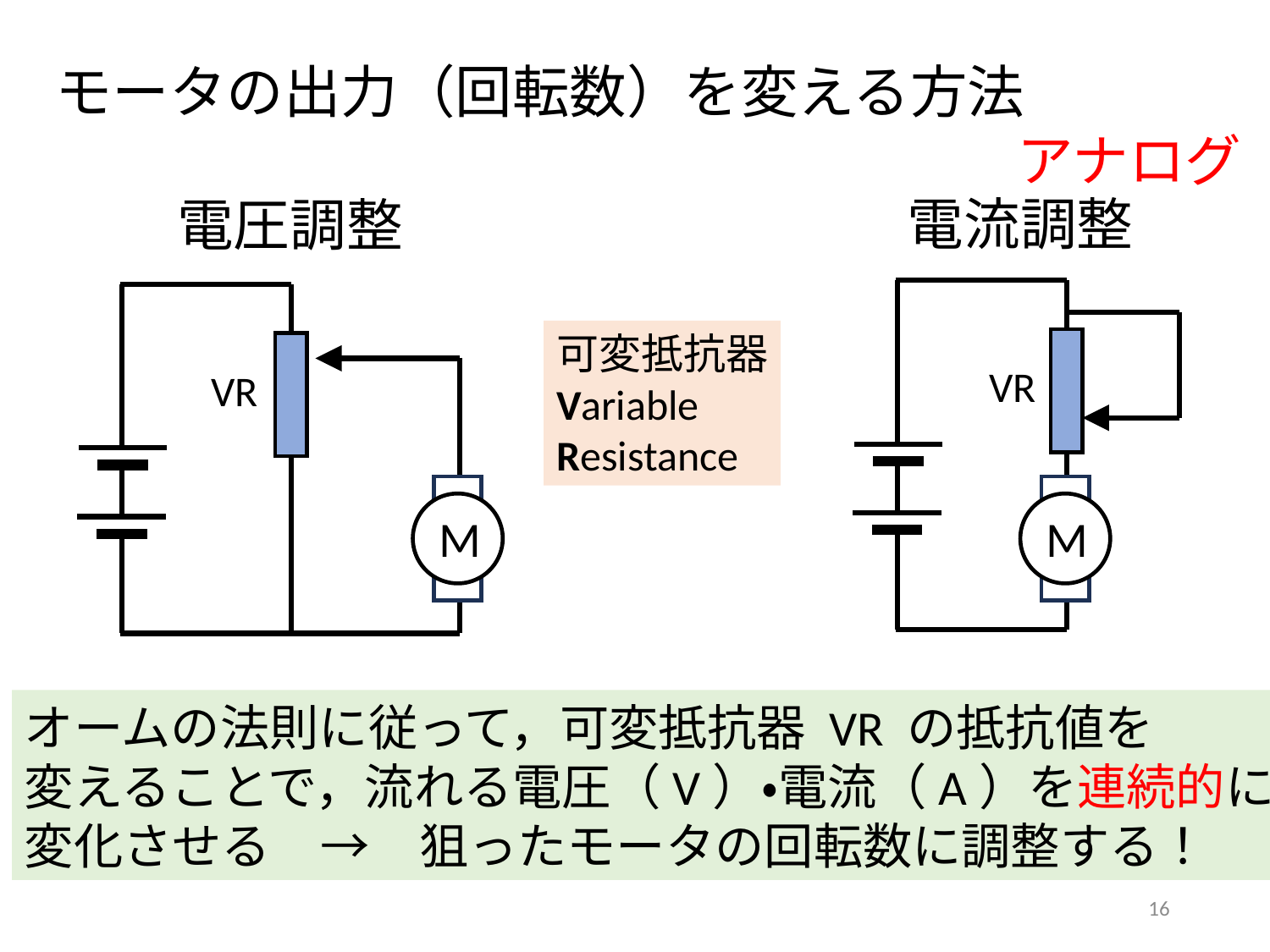

# モータの出力（回転数）を変える方法
アナログ
電流調整
電圧調整
可変抵抗器
Variable
Resistance

VR
VR

M

M
オームの法則に従って，可変抵抗器 VR の抵抗値を
変えることで，流れる電圧（V）・電流（A）を連続的に
変化させる　→　狙ったモータの回転数に調整する！
16